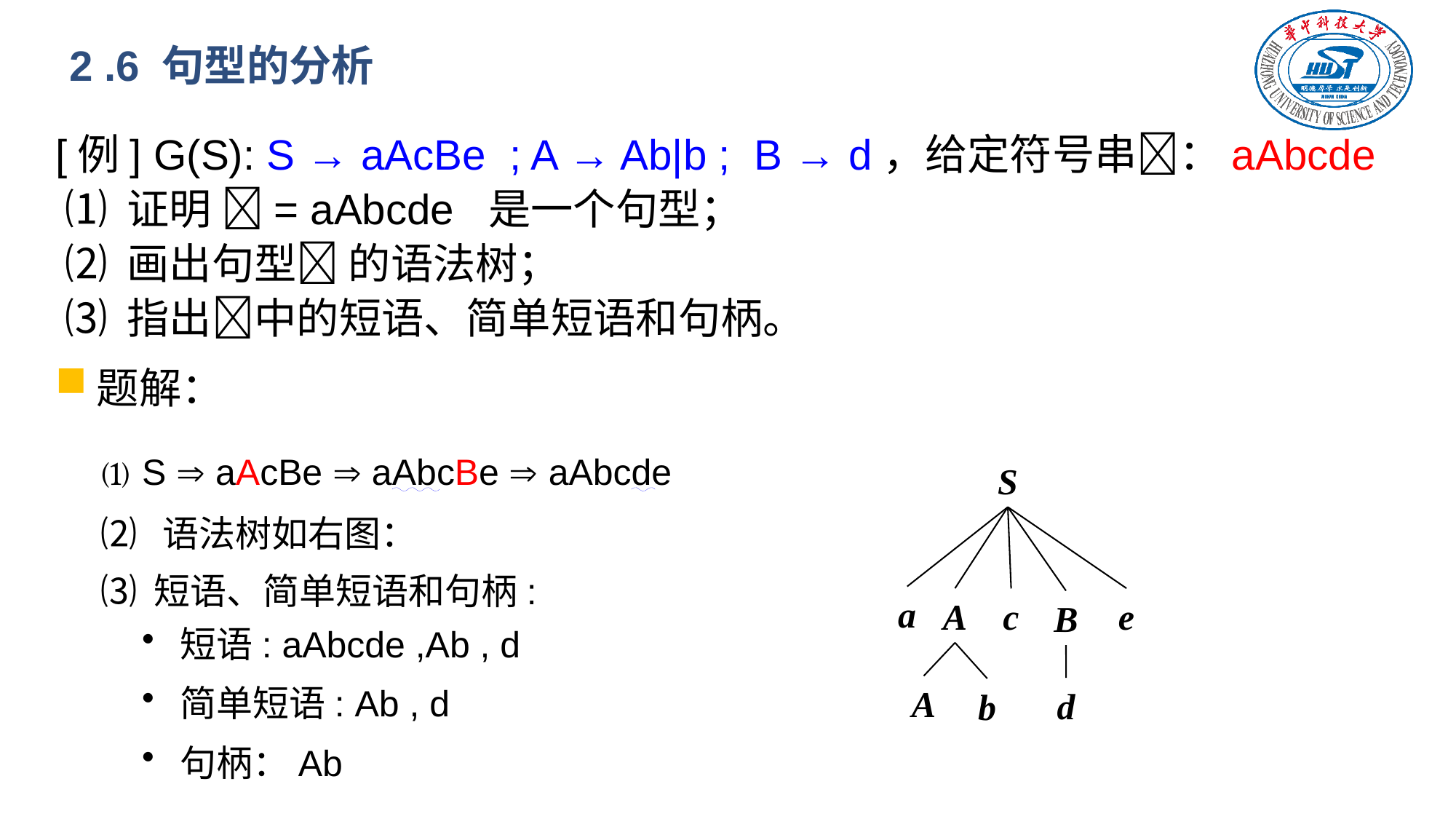

# 2 .6 句型的分析
[例] G(S): S → aAcBe  ; A → Ab|b ;  B → d，给定符号串α：aAbcde
 ⑴ 证明 α= aAbcde  是一个句型；
 ⑵ 画出句型α 的语法树；
 ⑶ 指出α中的短语、简单短语和句柄。
题解：
⑴ S ⇒ aAcBe ⇒ aAbcBe ⇒ aAbcde
S
a
e
A
c
B
A
d
b
⑵  语法树如右图：
⑶ 短语、简单短语和句柄:
  短语: aAbcde ,Ab , d
  简单短语: Ab , d
  句柄：Ab
69